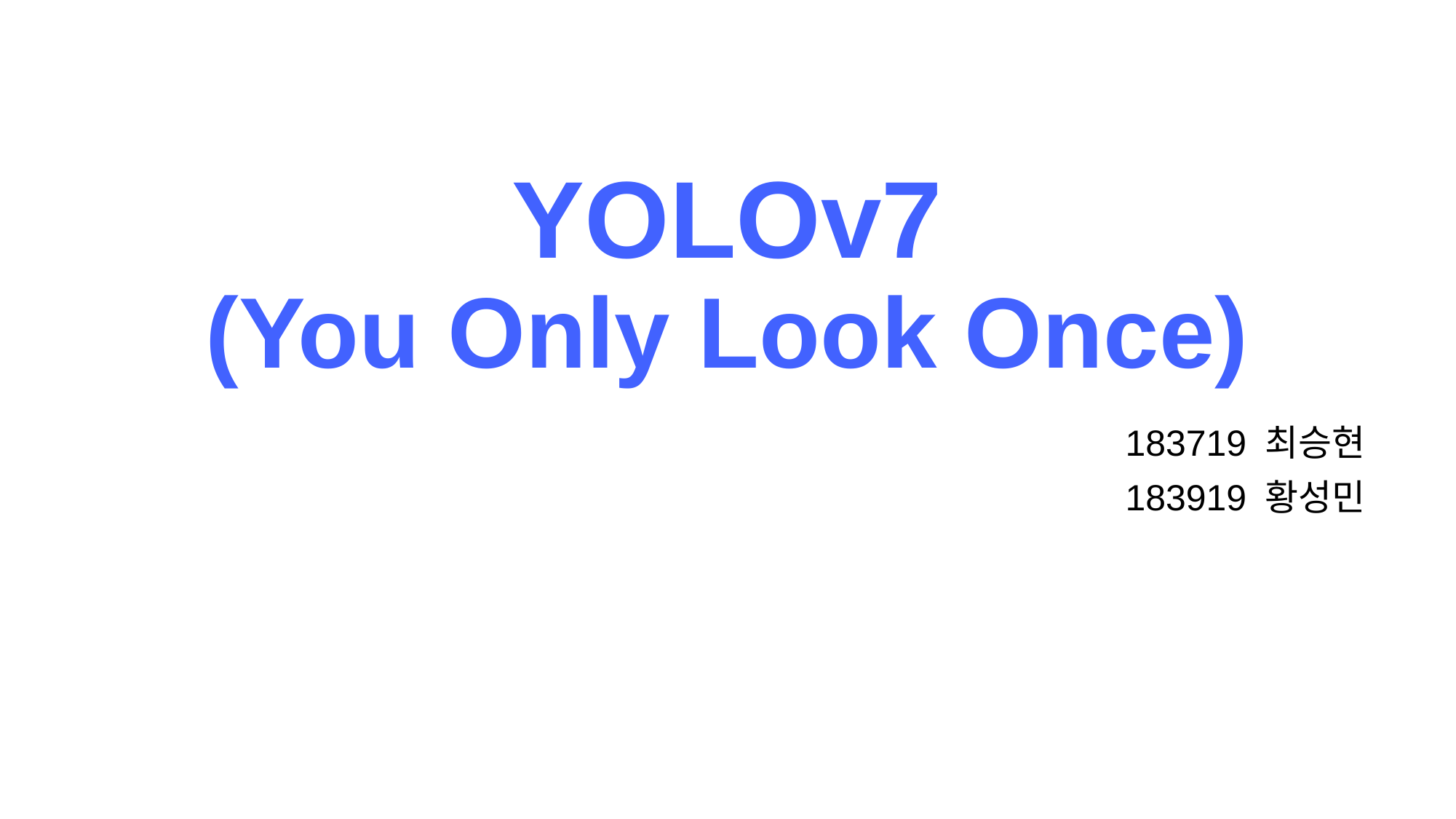

# YOLOv7 (You Only Look Once)
183719 최승현
183919 황성민